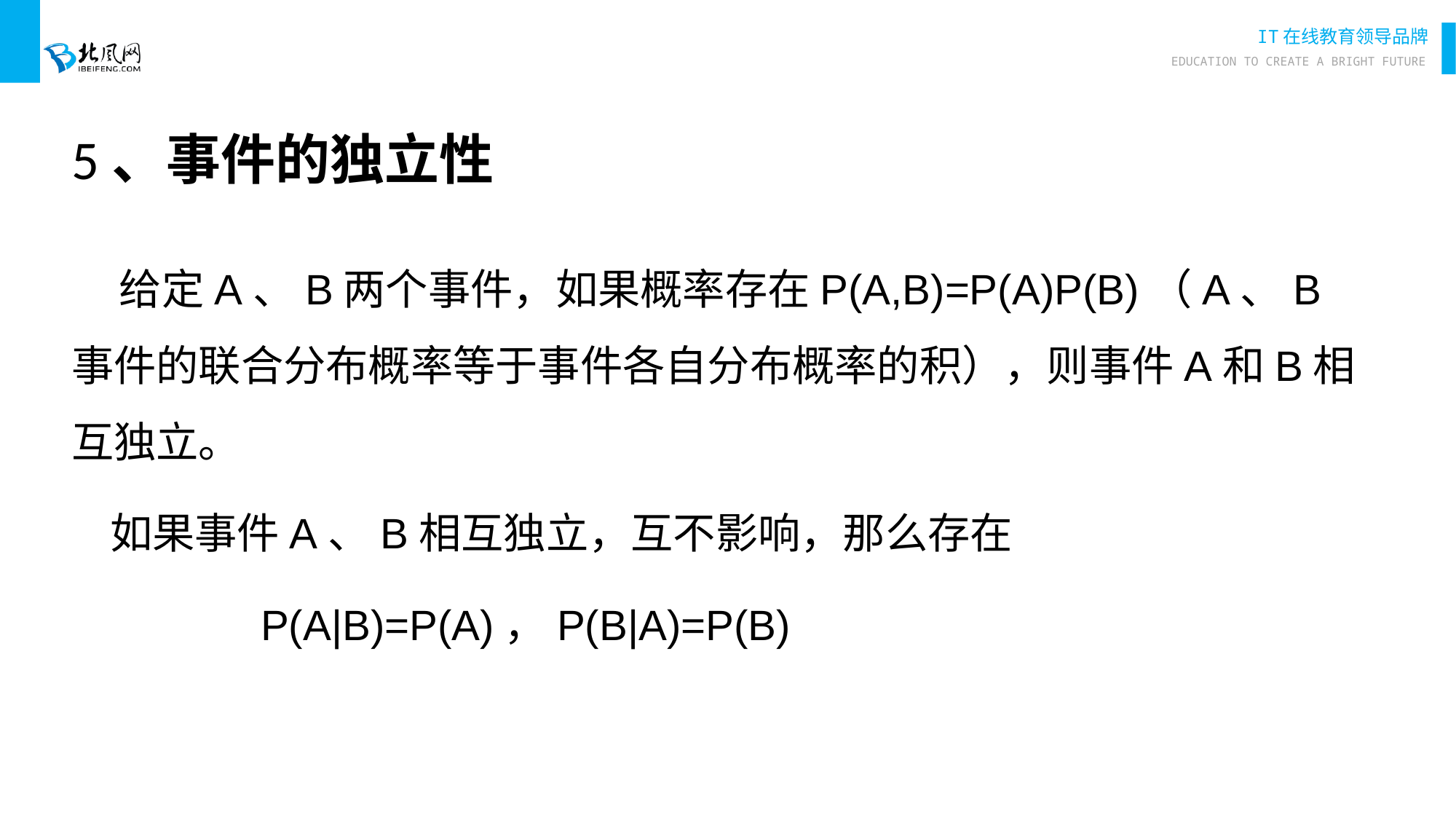

# 5、事件的独立性
    给定A、B两个事件，如果概率存在P(A,B)=P(A)P(B)（A、B事件的联合分布概率等于事件各自分布概率的积），则事件A和B相互独立。
   如果事件A、B相互独立，互不影响，那么存在
                P(A|B)=P(A)，P(B|A)=P(B)